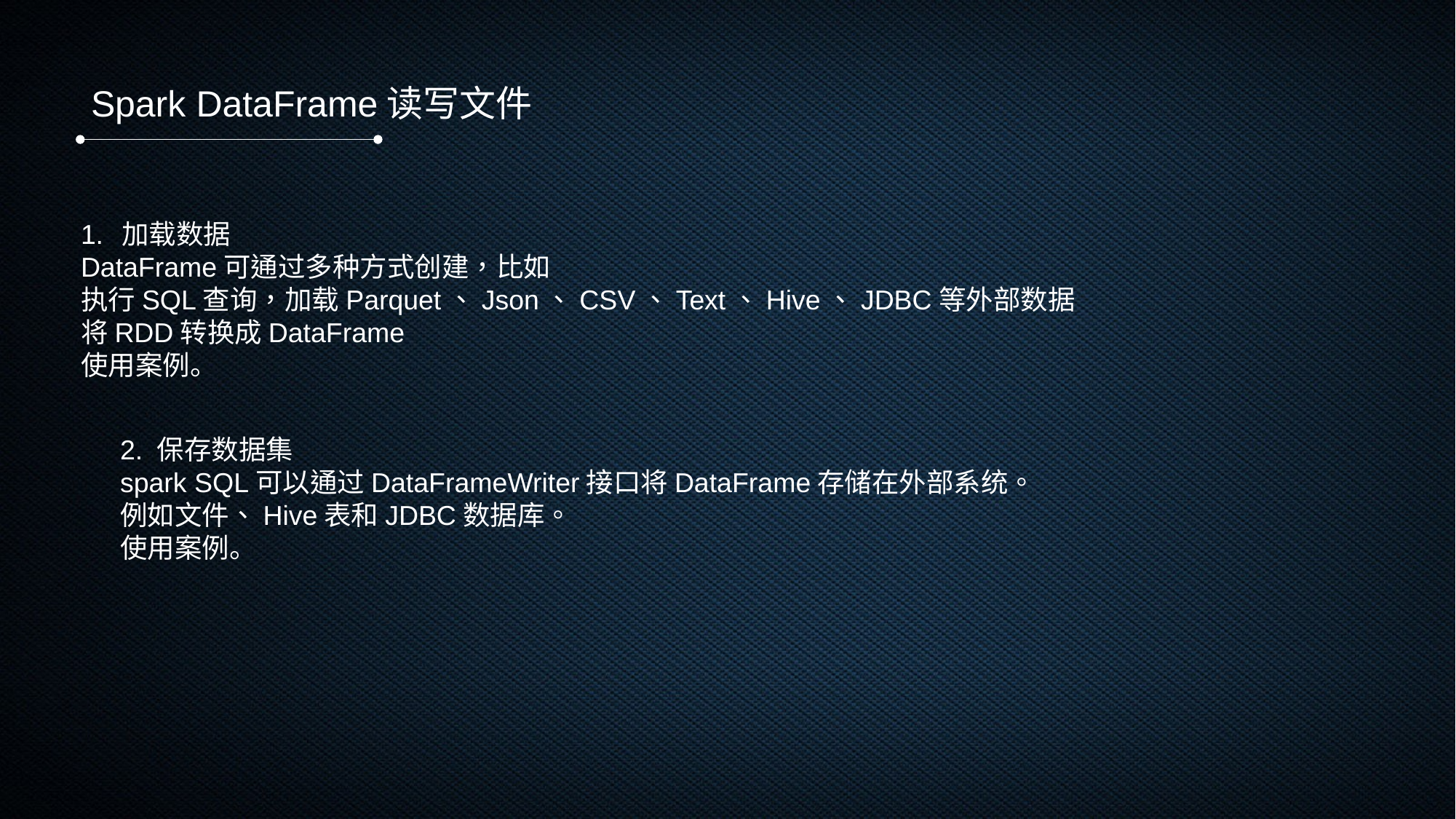

Spark DataFrame读写文件
加载数据
DataFrame可通过多种方式创建，比如
执行SQL查询，加载Parquet、Json、CSV、Text、Hive、JDBC等外部数据
将RDD转换成DataFrame
使用案例。
2. 保存数据集
spark SQL可以通过DataFrameWriter接口将DataFrame存储在外部系统。
例如文件、Hive表和JDBC数据库。
使用案例。